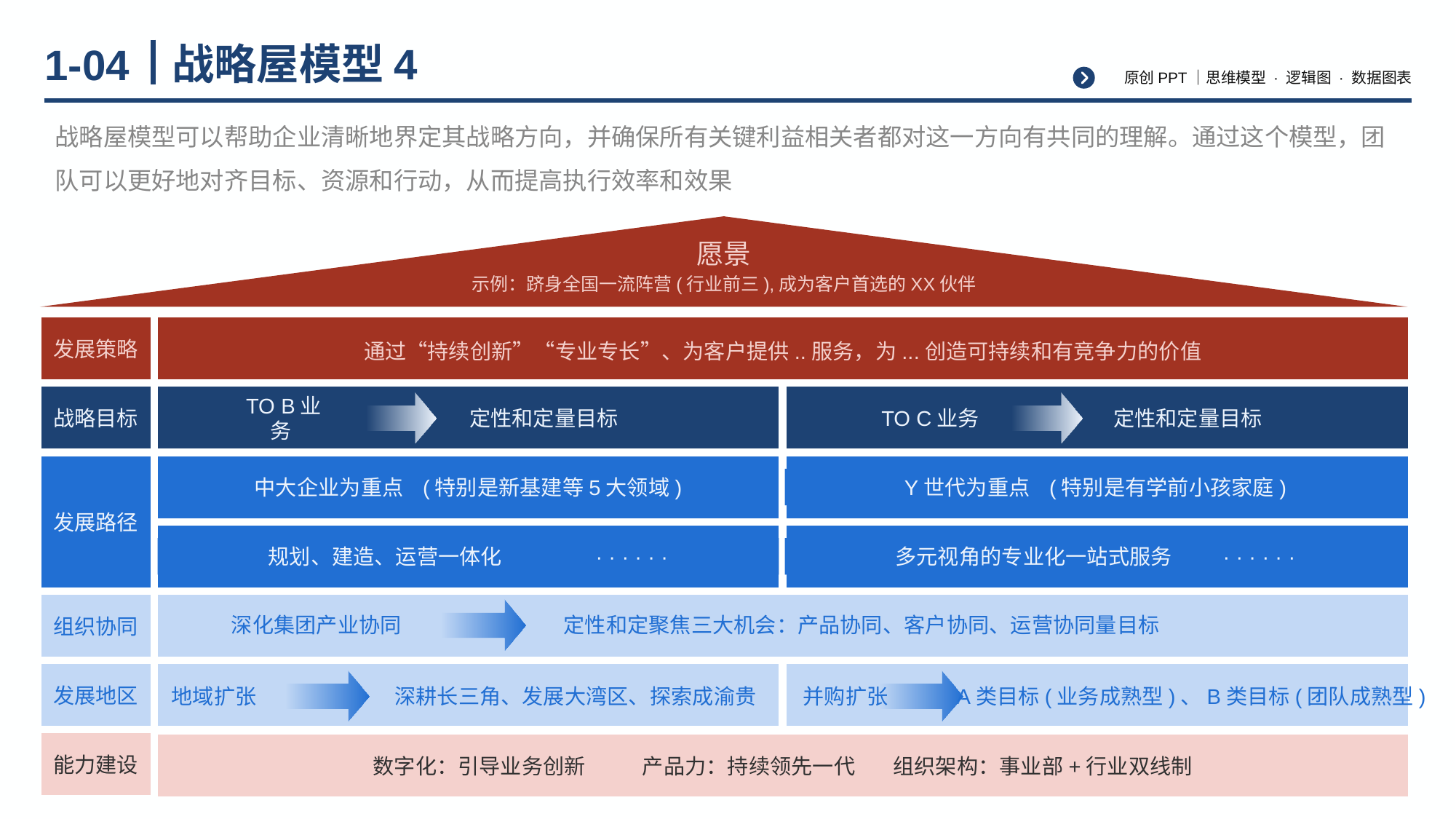

# 战略屋模型4
1-04
战略屋模型可以帮助企业清晰地界定其战略方向，并确保所有关键利益相关者都对这一方向有共同的理解。通过这个模型，团队可以更好地对齐目标、资源和行动，从而提高执行效率和效果

愿景
示例：跻身全国一流阵营(行业前三),成为客户首选的XX伙伴
发展策略

通过“持续创新”“专业专长”、为客户提供..服务，为...创造可持续和有竞争力的价值

战略目标

 TO B业务
定性和定量目标
 TO C业务
定性和定量目标
发展路径

中大企业为重点   (特别是新基建等5大领域)
Y世代为重点   (特别是有学前小孩家庭)

规划、建造、运营一体化	· · · · · ·
多元视角的专业化一站式服务	· · · · · ·

组织协同

深化集团产业协同
定性和定聚焦三大机会：产品协同、客户协同、运营协同量目标

发展地区

地域扩张
深耕长三角、发展大湾区、探索成渝贵
并购扩张
A类目标(业务成熟型)、B类目标(团队成熟型)
能力建设

数字化：引导业务创新            产品力：持续领先一代        组织架构：事业部+行业双线制